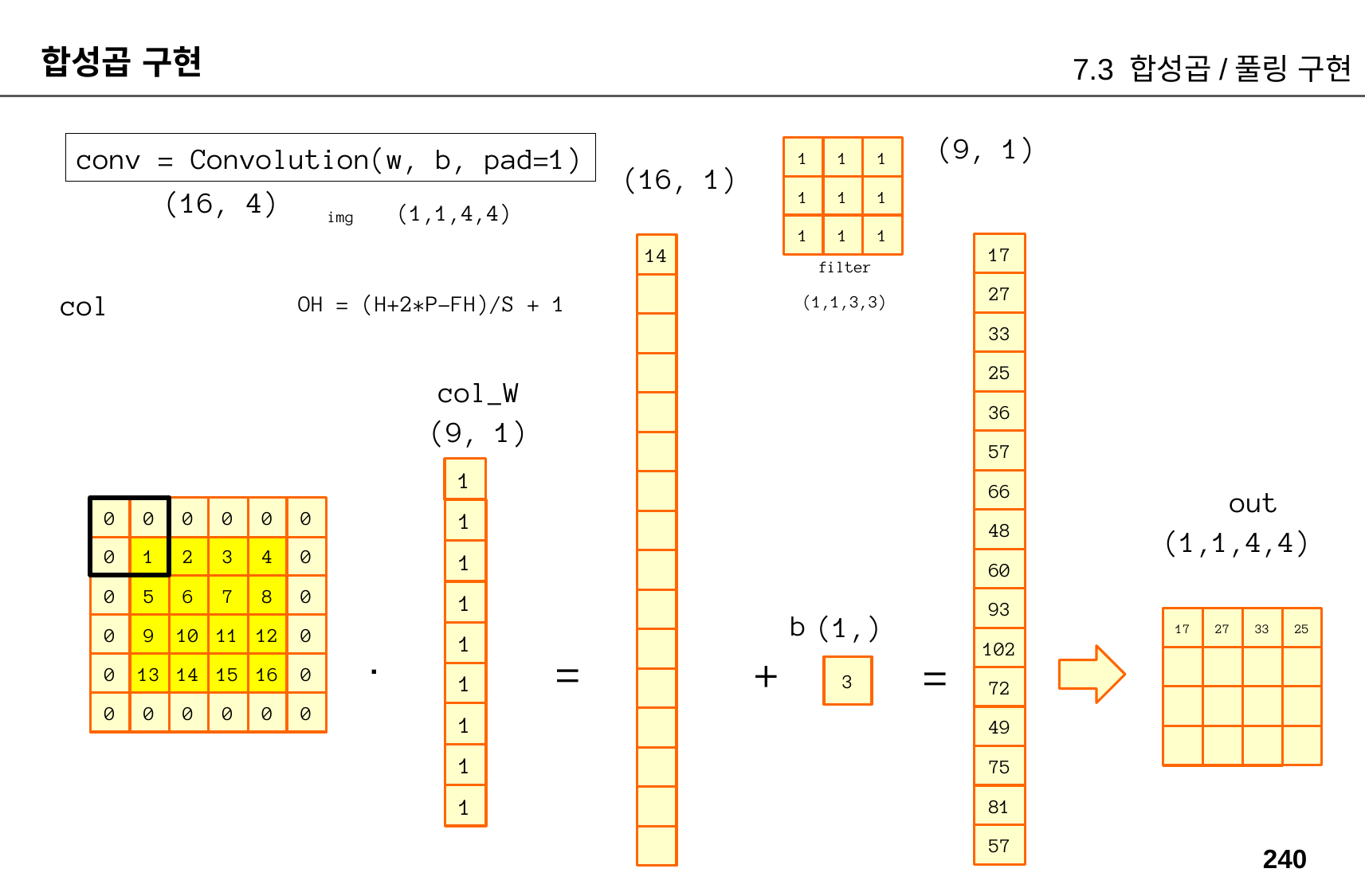

합성곱 구현
7.3 합성곱/풀링 구현
(9, 1)
conv = Convolution(w, b, pad=1)
1
1
1
(16, 1)
1
1
1
(16, 4)
(1,1,4,4)
img
1
1
1
17
14
filter
27

col
OH = (H+2*P-FH)/S + 1
(1,1,3,3)
33

25

col_W
36

(9, 1)
57

1
66

out
0

0
0
0
0
0
1
48

(1,1,4,4)
0
1
2
3
4
0
1
60

0
5
6
7
8
0
1
93

b
(1,)
25
17
27
33
0
9
10
11
12
0
.
1
102

=
+
=

0
13
14
15
16
0
3
1
1
1
1
72

0
0
0
0
0
0
49

75

81

57